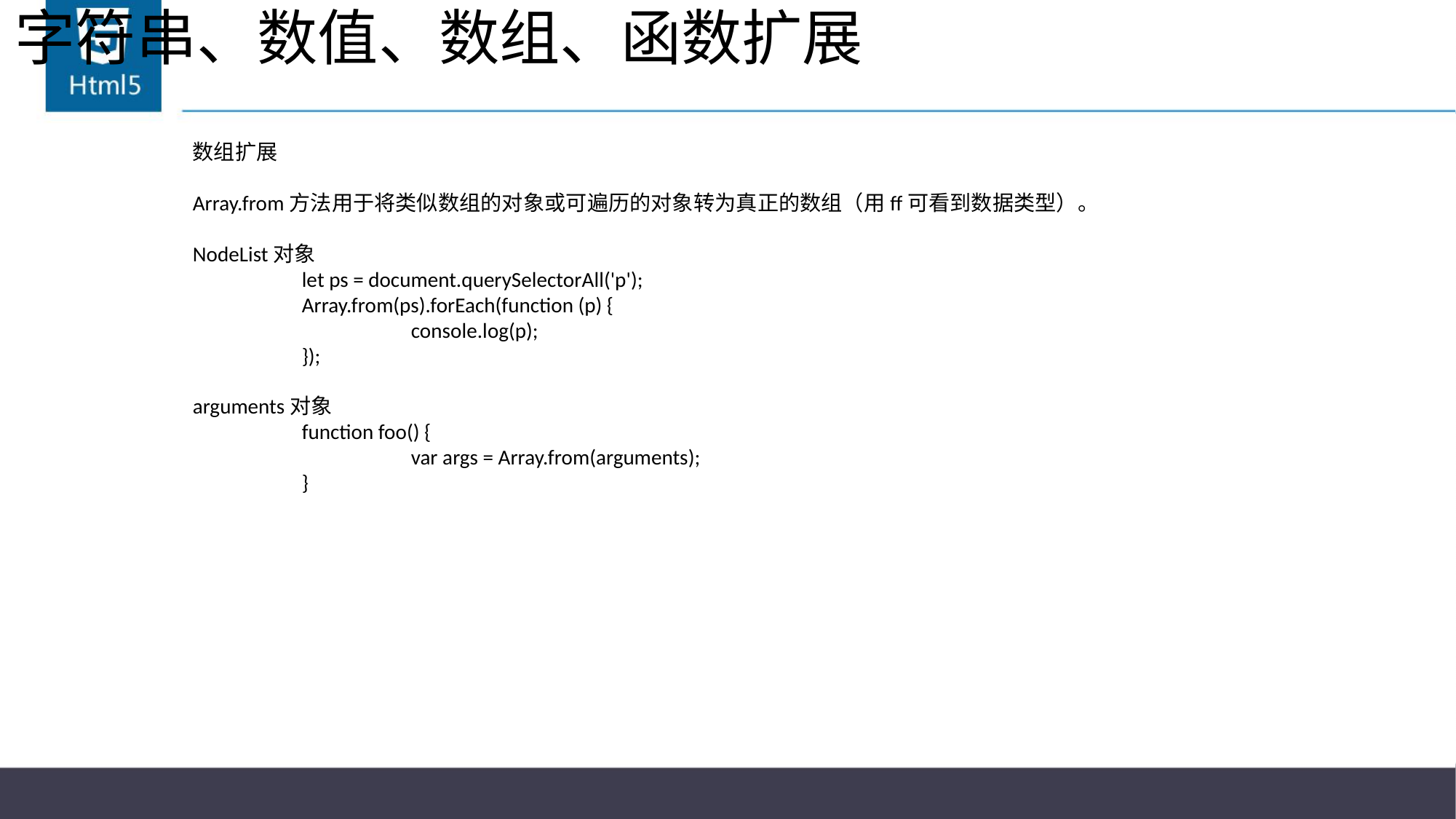

# 字符串、数值、数组、函数扩展
数组扩展

Array.from方法用于将类似数组的对象或可遍历的对象转为真正的数组（用ff可看到数据类型）。

NodeList对象
	let ps = document.querySelectorAll('p');
	Array.from(ps).forEach(function (p) {
		console.log(p);
	});

arguments对象
	function foo() {
		var args = Array.from(arguments);
	}